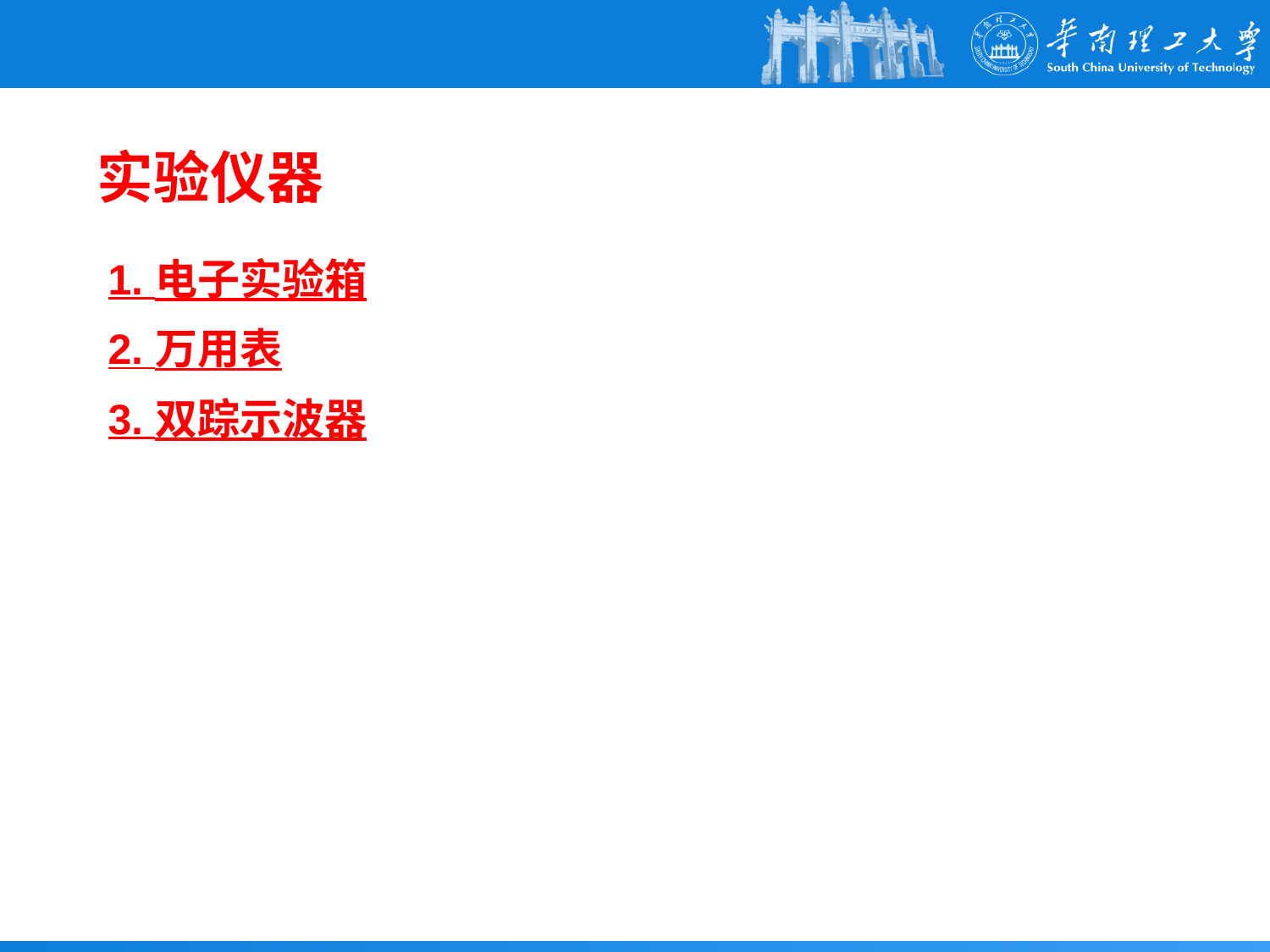

# 实验仪器
1. 电子实验箱
2. 万用表
3. 双踪示波器